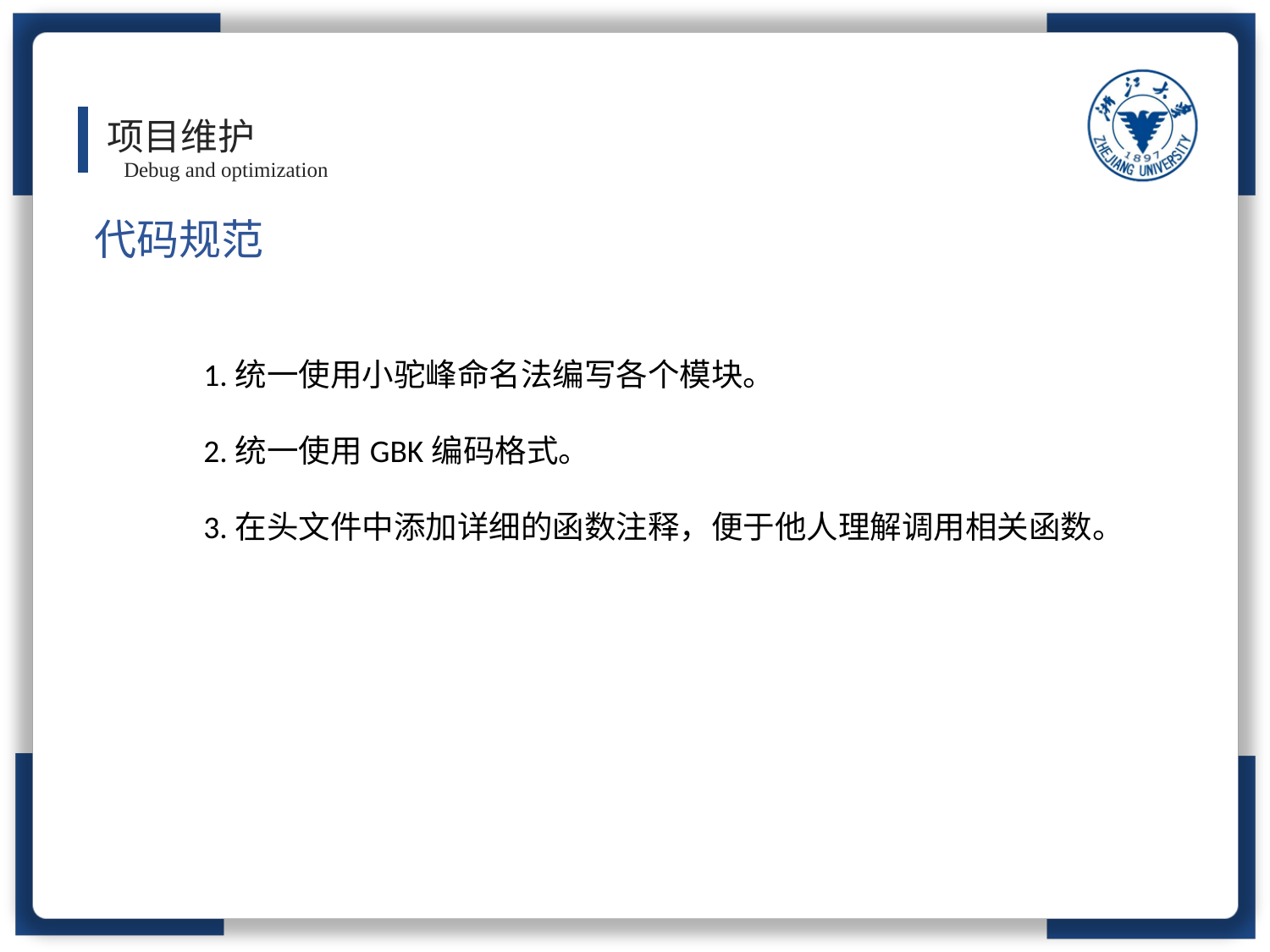

项目维护
Debug and optimization

代码规范
1.统一使用小驼峰命名法编写各个模块。
2.统一使用GBK编码格式。
3.在头文件中添加详细的函数注释，便于他人理解调用相关函数。